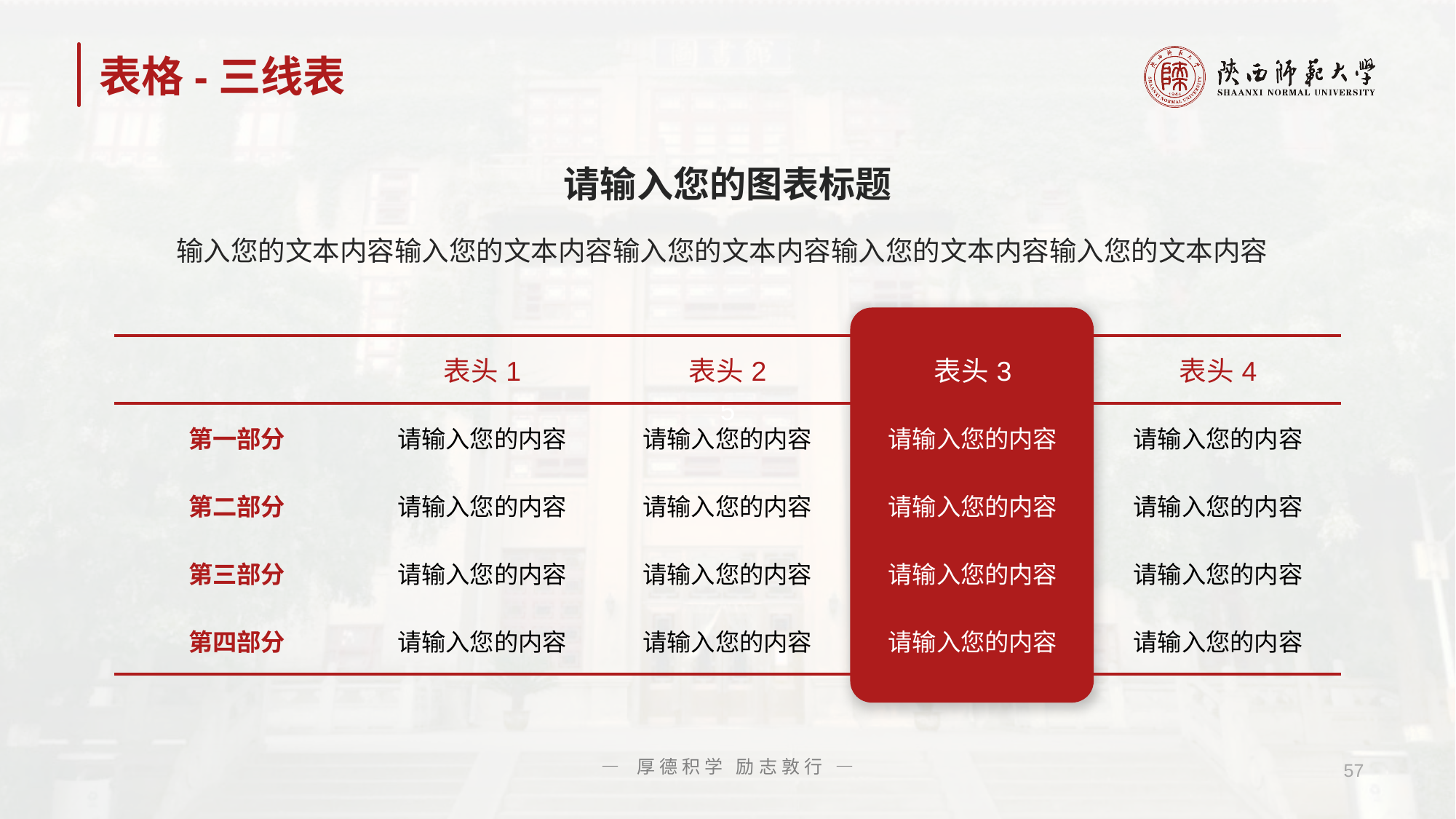

# 表格-三线表
请输入您的图表标题
输入您的文本内容输入您的文本内容输入您的文本内容输入您的文本内容输入您的文本内容

|  | 表头1 | 表头2 | 表头3 | 表头4 |
| --- | --- | --- | --- | --- |
| 第一部分 | 请输入您的内容 | 请输入您的内容 | 请输入您的内容 | 请输入您的内容 |
| 第二部分 | 请输入您的内容 | 请输入您的内容 | 请输入您的内容 | 请输入您的内容 |
| 第三部分 | 请输入您的内容 | 请输入您的内容 | 请输入您的内容 | 请输入您的内容 |
| 第四部分 | 请输入您的内容 | 请输入您的内容 | 请输入您的内容 | 请输入您的内容 |
— 厚德积学 励志敦行 —
57